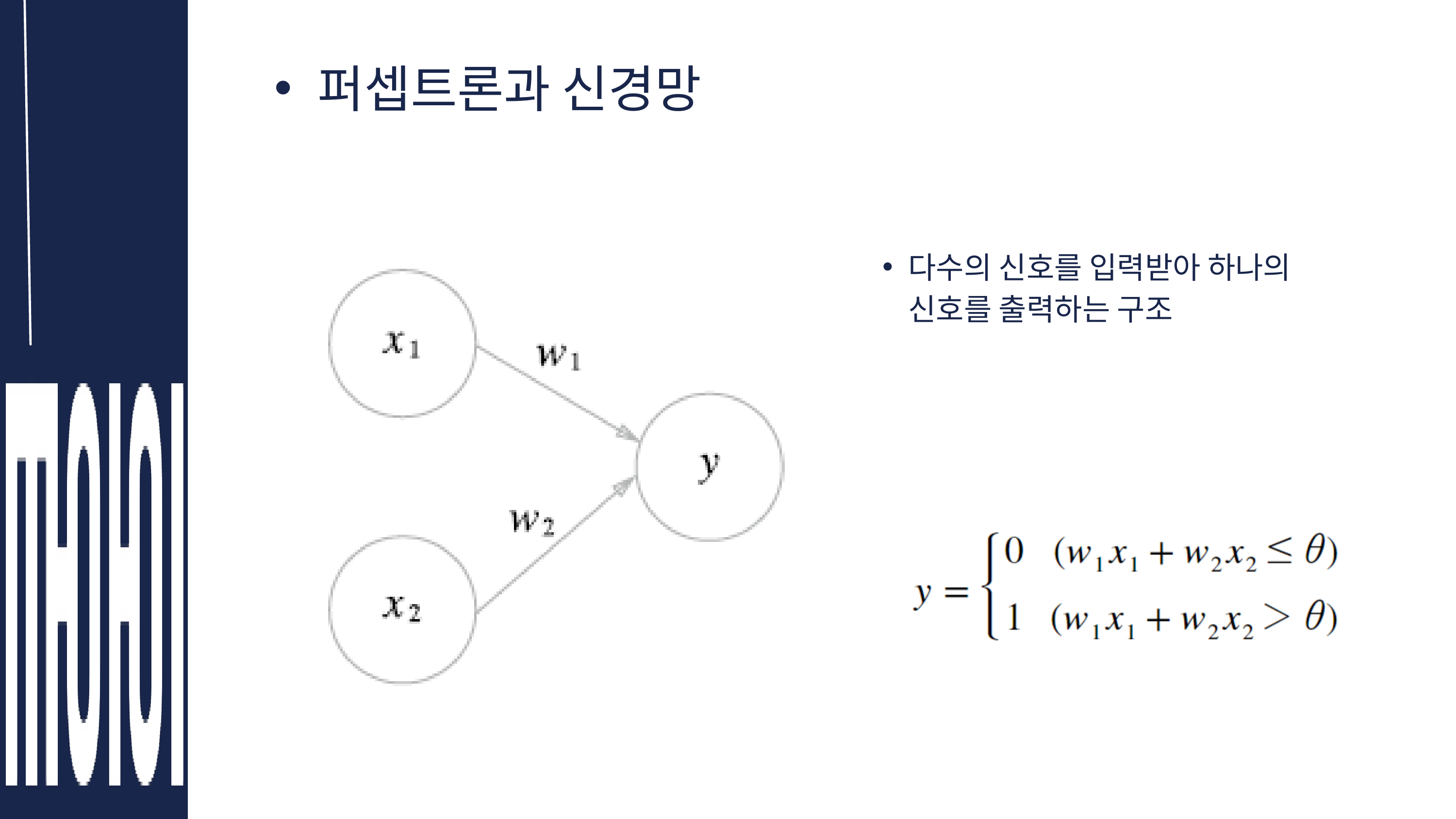

퍼셉트론과 신경망

다수의 신호를 입력받아 하나의 신호를 출력하는 구조